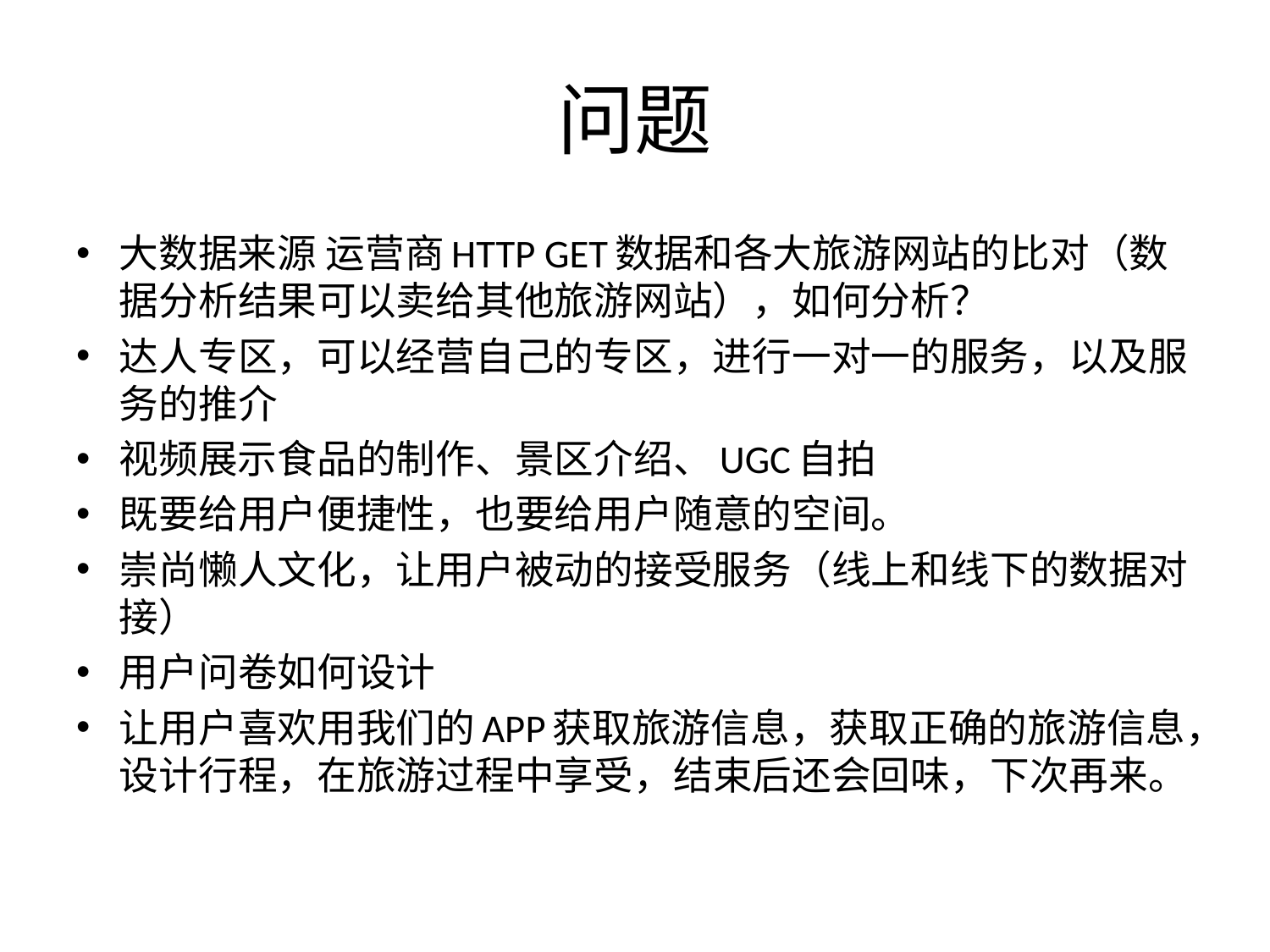

# 问题
大数据来源 运营商HTTP GET数据和各大旅游网站的比对（数据分析结果可以卖给其他旅游网站），如何分析？
达人专区，可以经营自己的专区，进行一对一的服务，以及服务的推介
视频展示食品的制作、景区介绍、UGC自拍
既要给用户便捷性，也要给用户随意的空间。
崇尚懒人文化，让用户被动的接受服务（线上和线下的数据对接）
用户问卷如何设计
让用户喜欢用我们的APP获取旅游信息，获取正确的旅游信息，设计行程，在旅游过程中享受，结束后还会回味，下次再来。